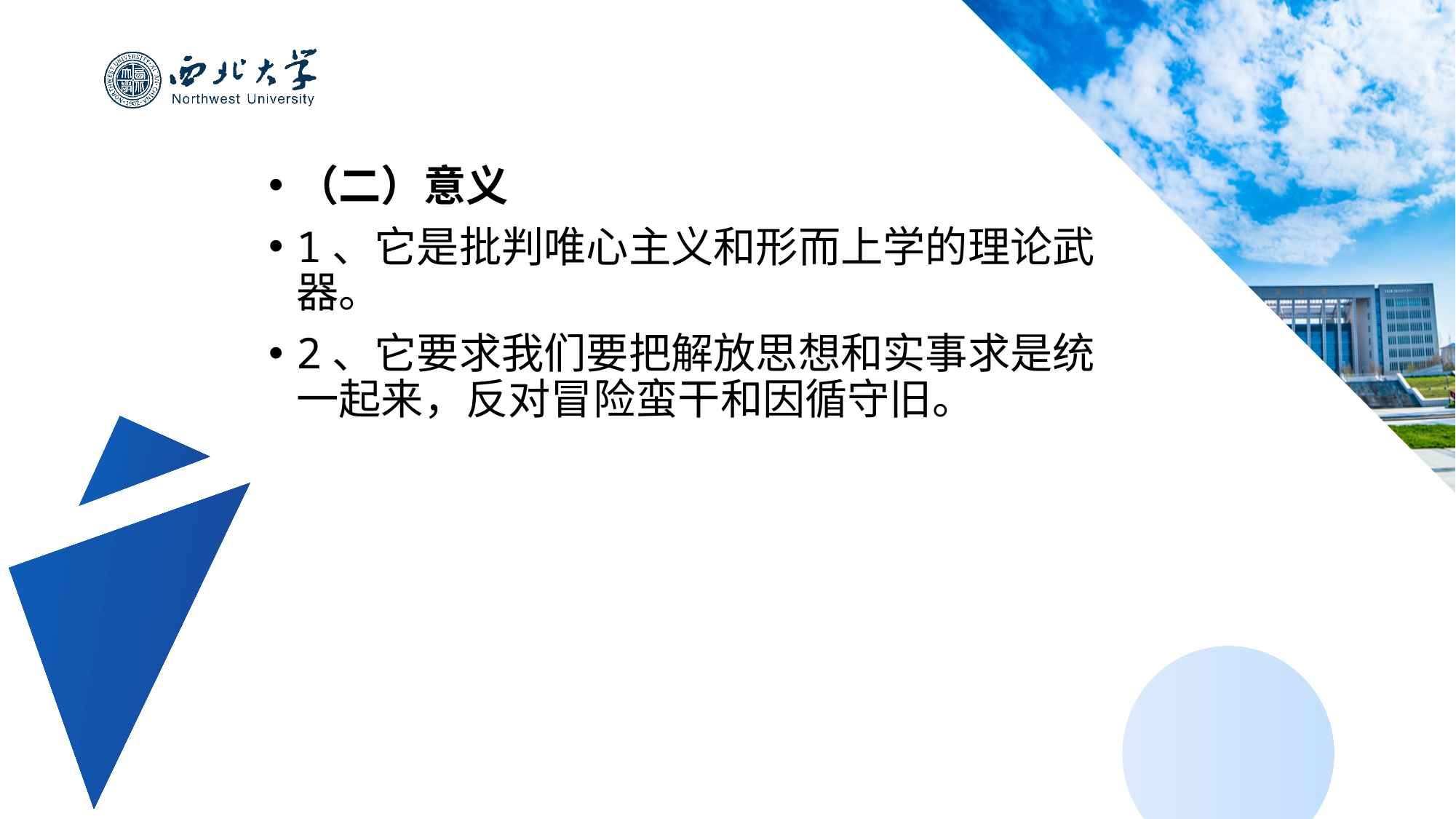

（二）意义
1、它是批判唯心主义和形而上学的理论武器。
2、它要求我们要把解放思想和实事求是统一起来，反对冒险蛮干和因循守旧。